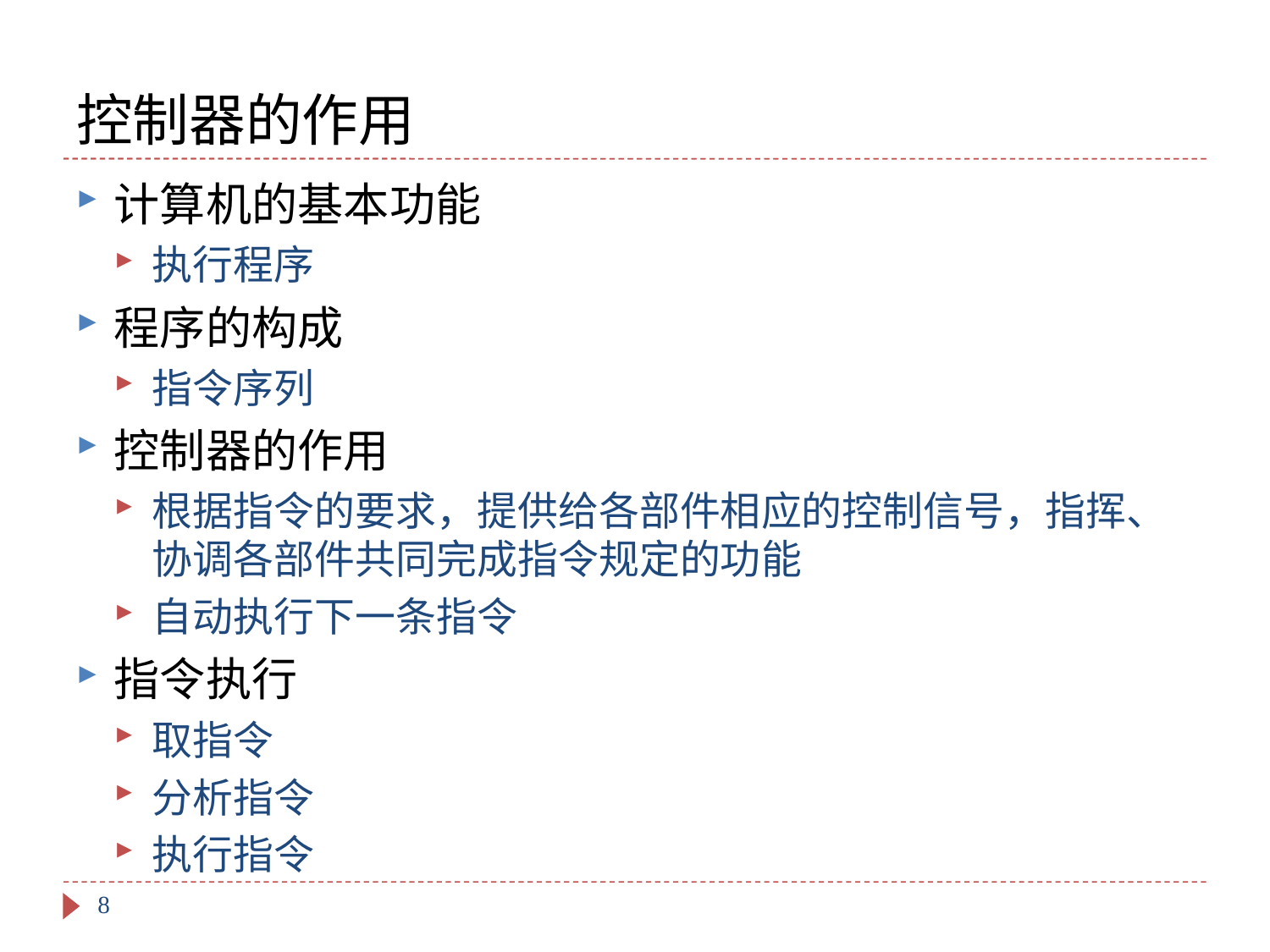

# 控制器的作用
计算机的基本功能
执行程序
程序的构成
指令序列
控制器的作用
根据指令的要求，提供给各部件相应的控制信号，指挥、协调各部件共同完成指令规定的功能
自动执行下一条指令
指令执行
取指令
分析指令
执行指令

8